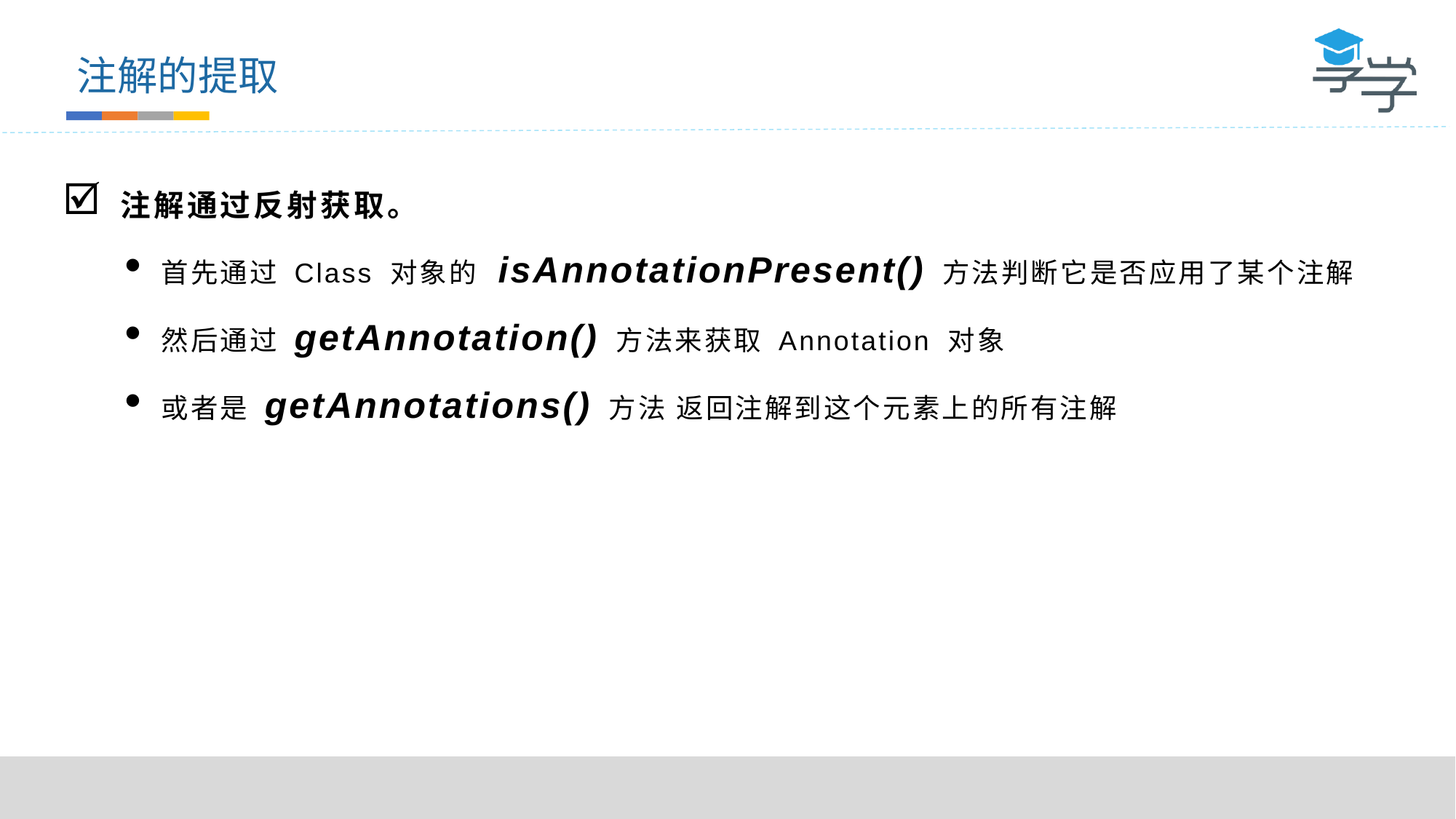

注解的提取

注解通过反射获取。
首先通过 Class 对象的 isAnnotationPresent() 方法判断它是否应用了某个注解
然后通过 getAnnotation() 方法来获取 Annotation 对象
或者是 getAnnotations() 方法 返回注解到这个元素上的所有注解